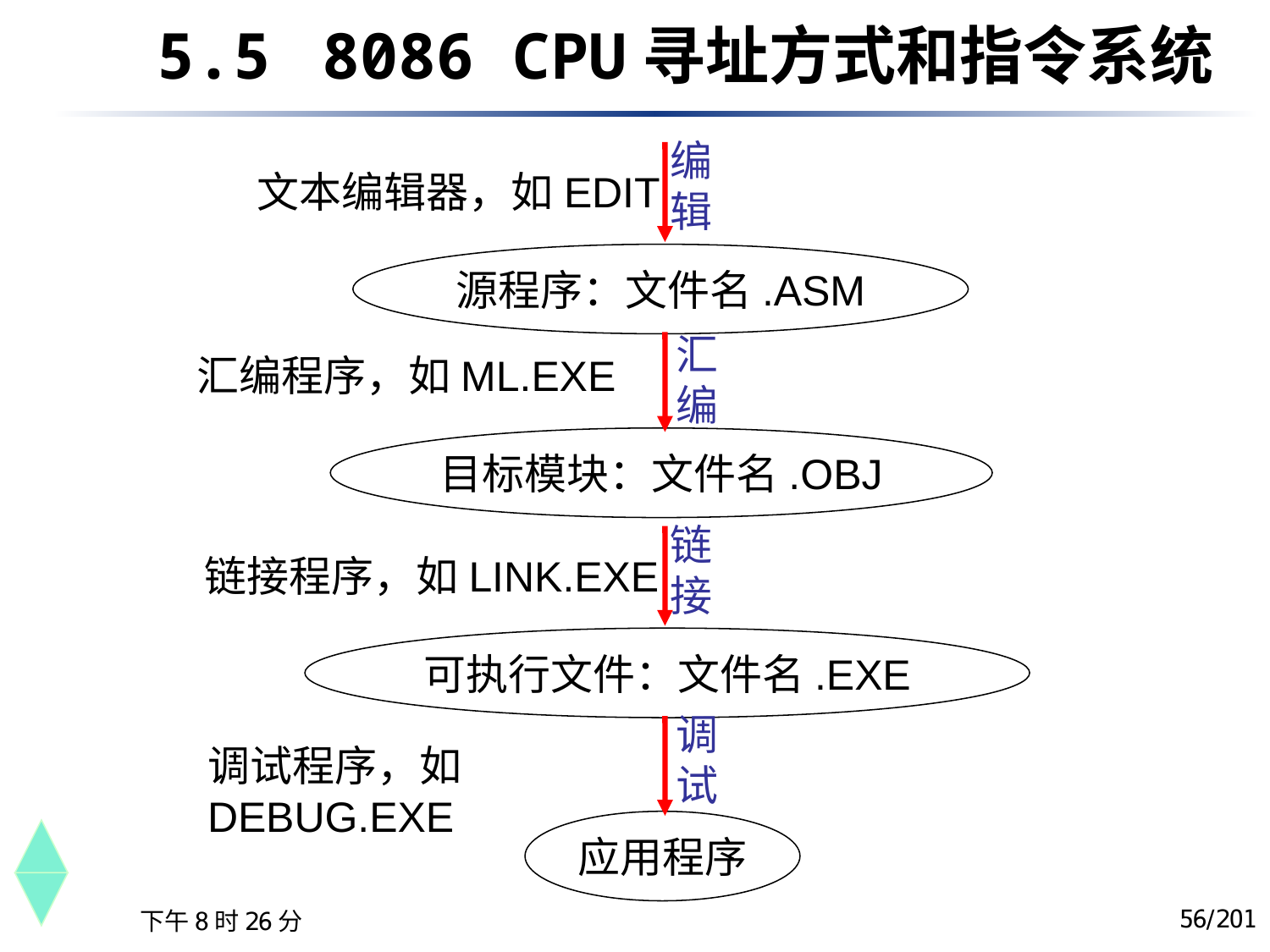

5.5	 8086 CPU寻址方式和指令系统
编辑
文本编辑器，如EDIT

源程序：文件名.ASM
汇编
汇编程序，如ML.EXE

目标模块：文件名.OBJ
链接
链接程序，如LINK.EXE

可执行文件：文件名.EXE
调试
调试程序，如DEBUG.EXE

应用程序
56/201
下午8时26分